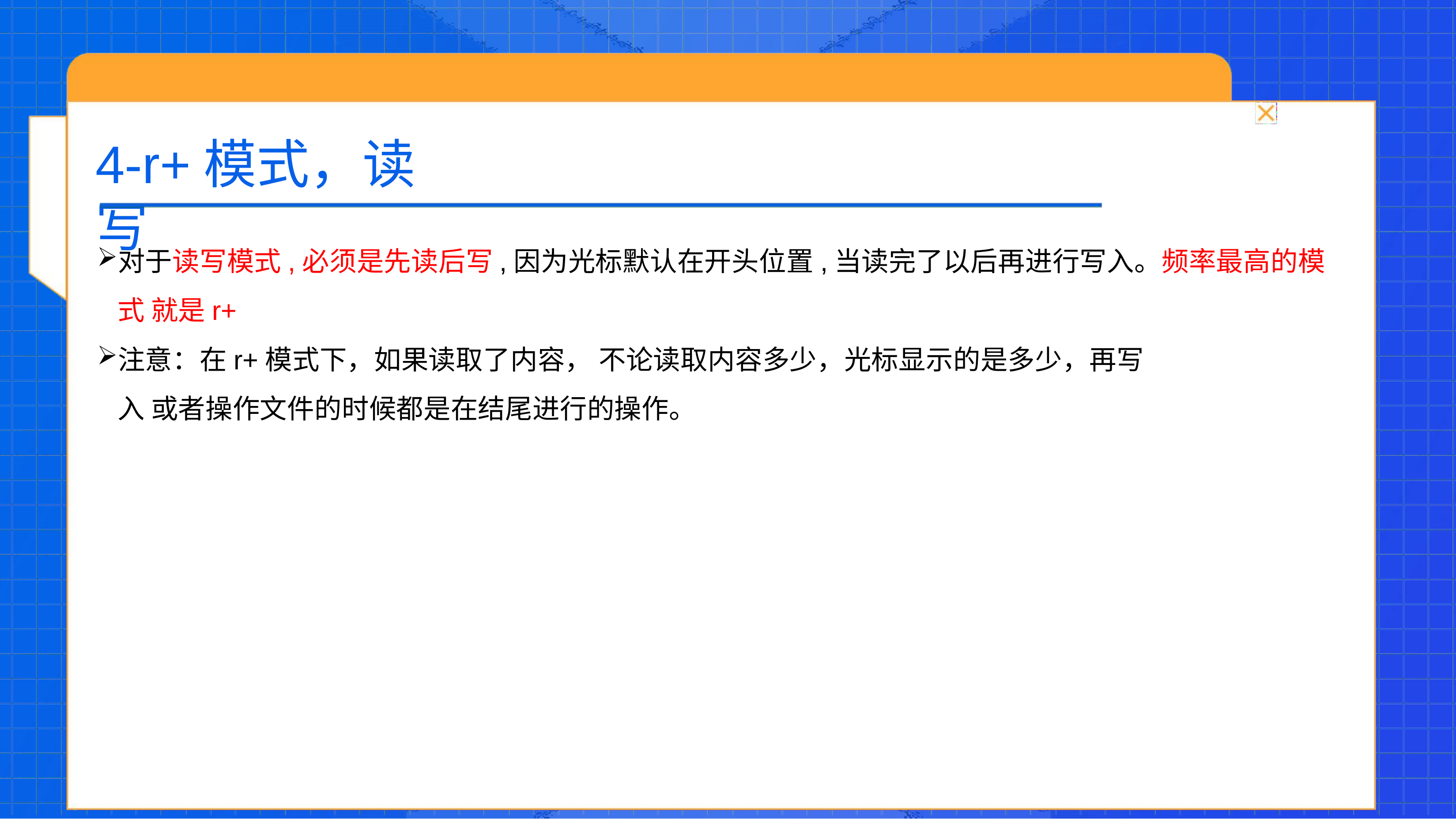

# 4-r+模式，读写

对于读写模式,必须是先读后写,因为光标默认在开头位置,当读完了以后再进行写入。频率最高的模式 就是r+
注意：在r+模式下，如果读取了内容， 不论读取内容多少，光标显示的是多少，再写入 或者操作文件的时候都是在结尾进行的操作。